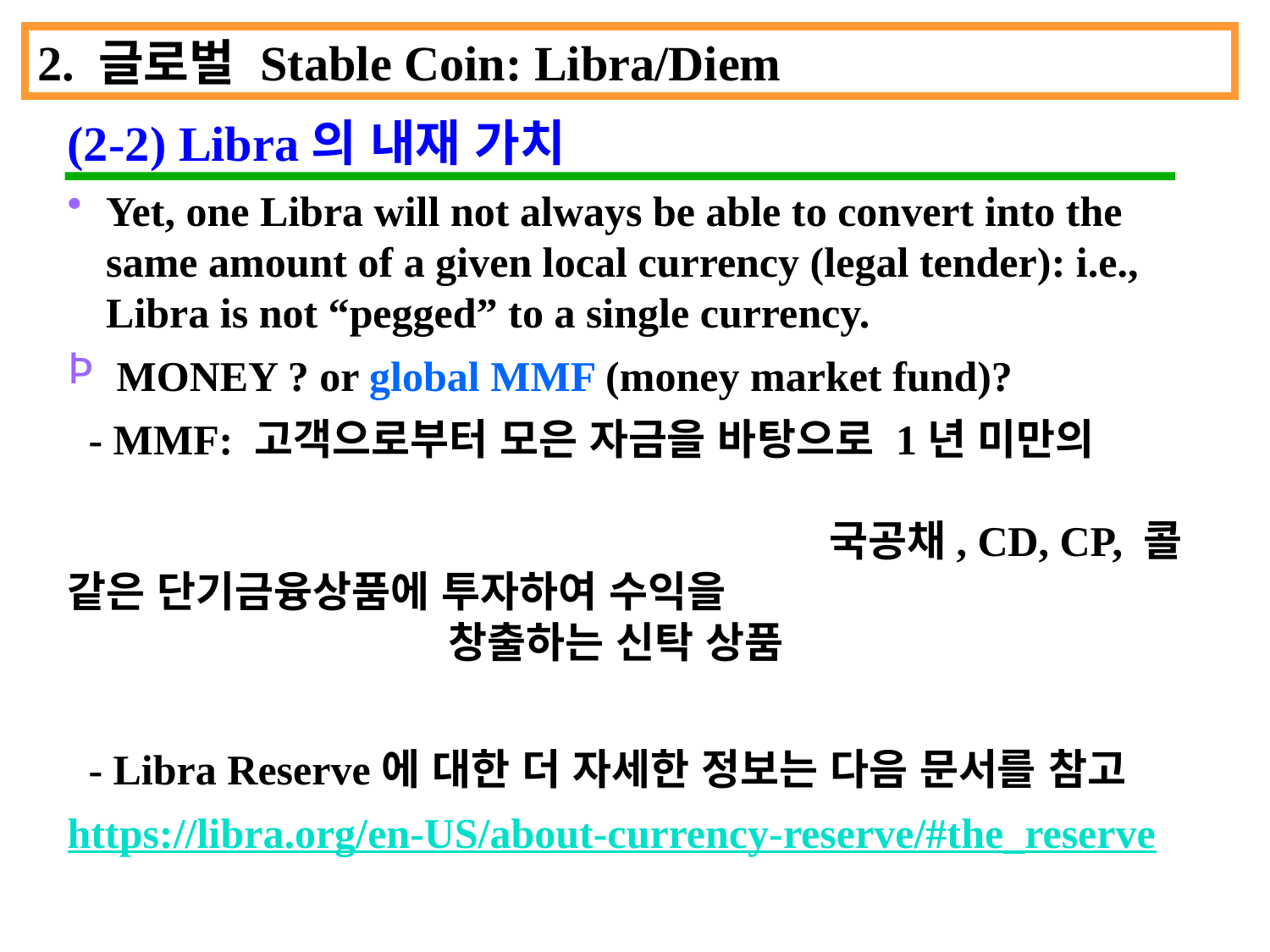

2. 글로벌 Stable Coin: Libra/Diem
(2-2) Libra의 내재 가치
Yet, one Libra will not always be able to convert into the same amount of a given local currency (legal tender): i.e., Libra is not “pegged” to a single currency.
 MONEY ? or global MMF (money market fund)?
  - MMF: 고객으로부터 모은 자금을 바탕으로 1년 미만의 																국공채, CD, CP, 콜 같은 단기금융상품에 투자하여 수익을  							창출하는 신탁 상품

  - Libra Reserve에 대한 더 자세한 정보는 다음 문서를 참고
https://libra.org/en-US/about-currency-reserve/#the_reserve